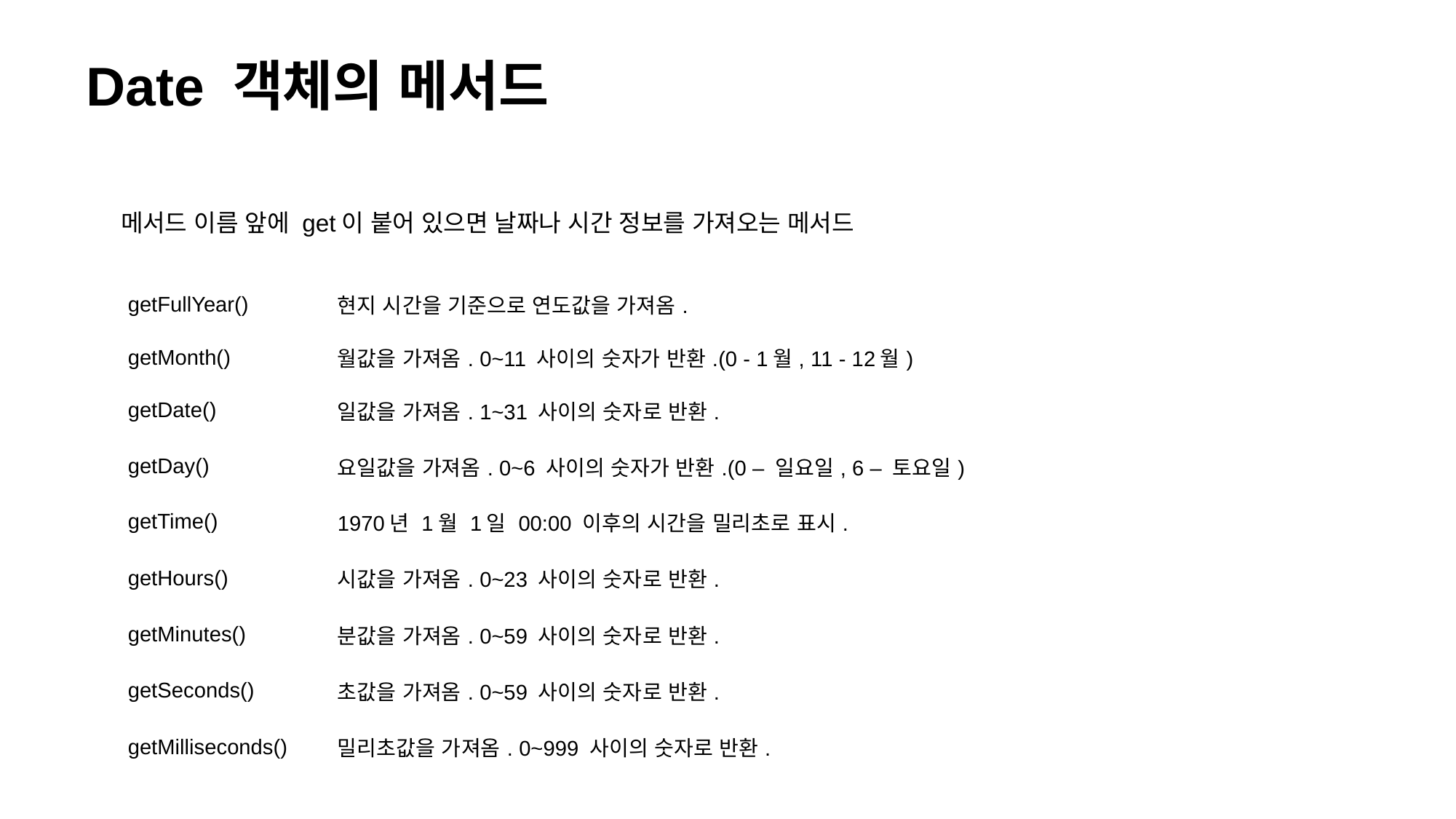

# Date 객체의 메서드
메서드 이름 앞에 get이 붙어 있으면 날짜나 시간 정보를 가져오는 메서드
| getFullYear() | 현지 시간을 기준으로 연도값을 가져옴. |
| --- | --- |
| getMonth() | 월값을 가져옴. 0~11 사이의 숫자가 반환.(0 - 1월, 11 - 12월) |
| getDate() | 일값을 가져옴. 1~31 사이의 숫자로 반환. |
| getDay() | 요일값을 가져옴. 0~6 사이의 숫자가 반환.(0 – 일요일, 6 – 토요일) |
| getTime() | 1970년 1월 1일 00:00 이후의 시간을 밀리초로 표시. |
| getHours() | 시값을 가져옴. 0~23 사이의 숫자로 반환. |
| getMinutes() | 분값을 가져옴. 0~59 사이의 숫자로 반환. |
| getSeconds() | 초값을 가져옴. 0~59 사이의 숫자로 반환. |
| getMilliseconds() | 밀리초값을 가져옴. 0~999 사이의 숫자로 반환. |